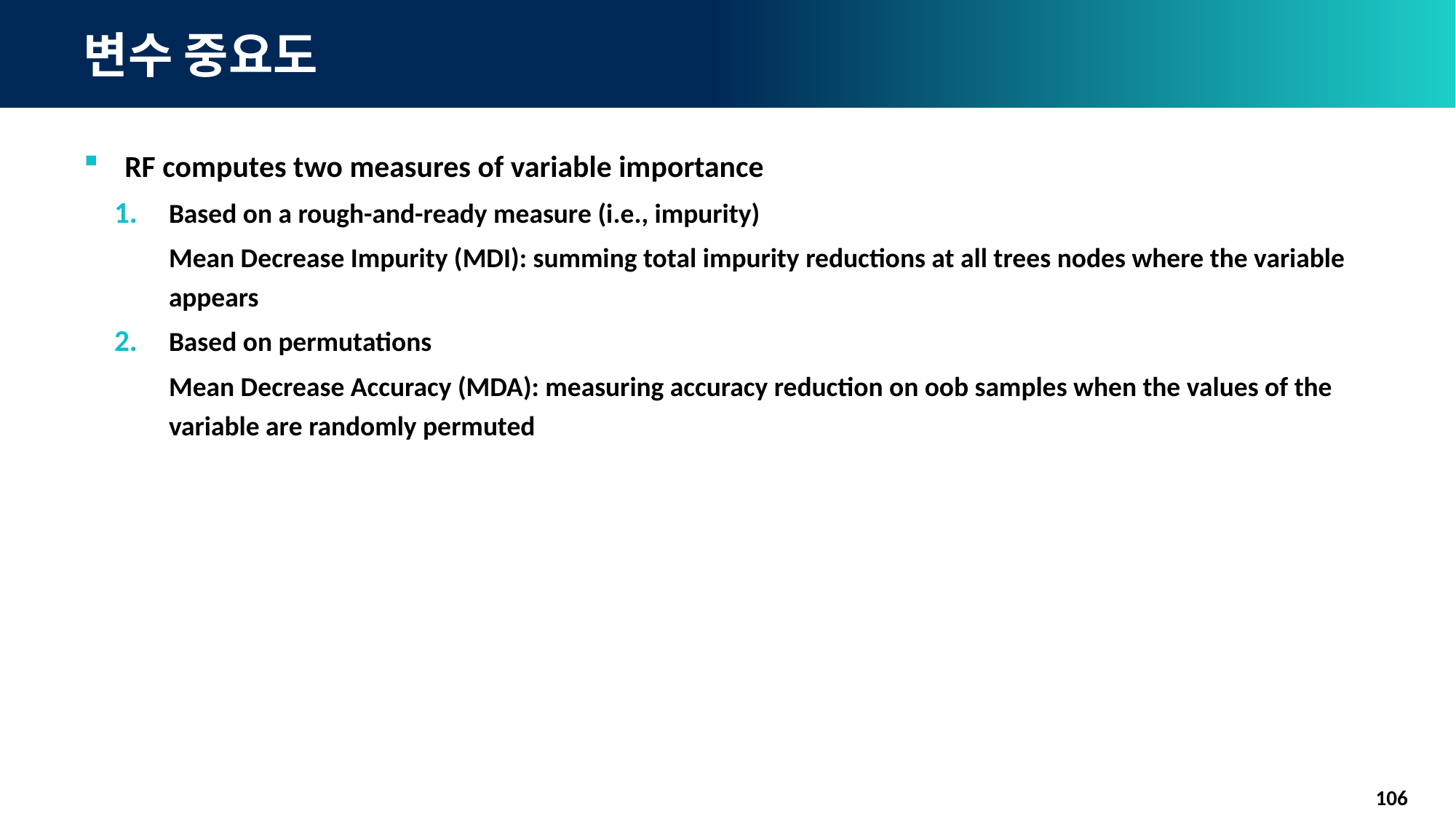

# 변수 중요도
RF computes two measures of variable importance
Based on a rough-and-ready measure (i.e., impurity)
Mean Decrease Impurity (MDI): summing total impurity reductions at all trees nodes where the variable appears
Based on permutations
Mean Decrease Accuracy (MDA): measuring accuracy reduction on oob samples when the values of the variable are randomly permuted
106